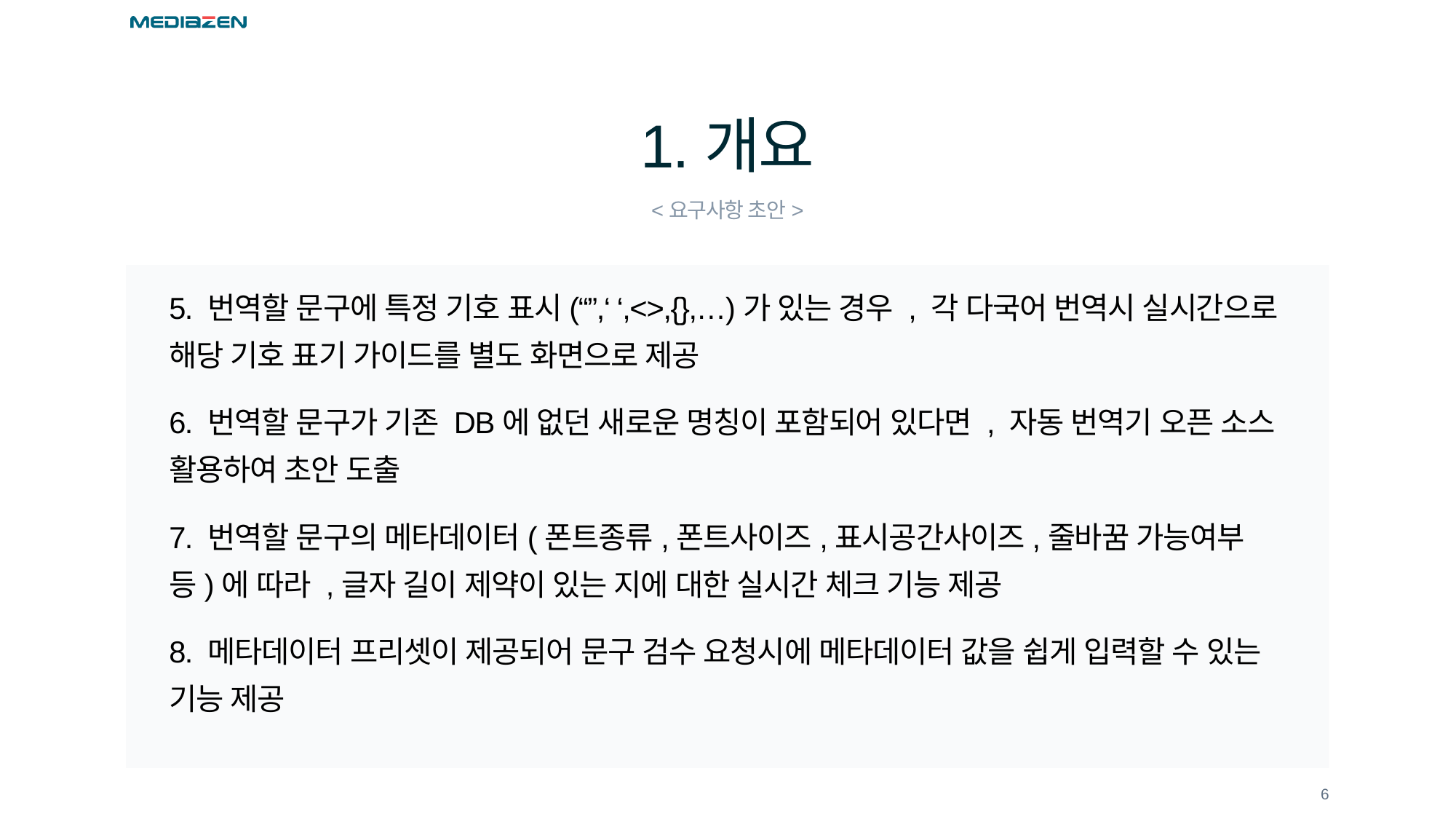

# 1.개요
<요구사항 초안>
5. 번역할 문구에 특정 기호 표시(“”,‘ ‘,<>,{},…)가 있는 경우 , 각 다국어 번역시 실시간으로 해당 기호 표기 가이드를 별도 화면으로 제공
6. 번역할 문구가 기존 DB에 없던 새로운 명칭이 포함되어 있다면 , 자동 번역기 오픈 소스 활용하여 초안 도출
7. 번역할 문구의 메타데이터(폰트종류,폰트사이즈,표시공간사이즈,줄바꿈 가능여부 등)에 따라 ,글자 길이 제약이 있는 지에 대한 실시간 체크 기능 제공
8. 메타데이터 프리셋이 제공되어 문구 검수 요청시에 메타데이터 값을 쉽게 입력할 수 있는 기능 제공

6